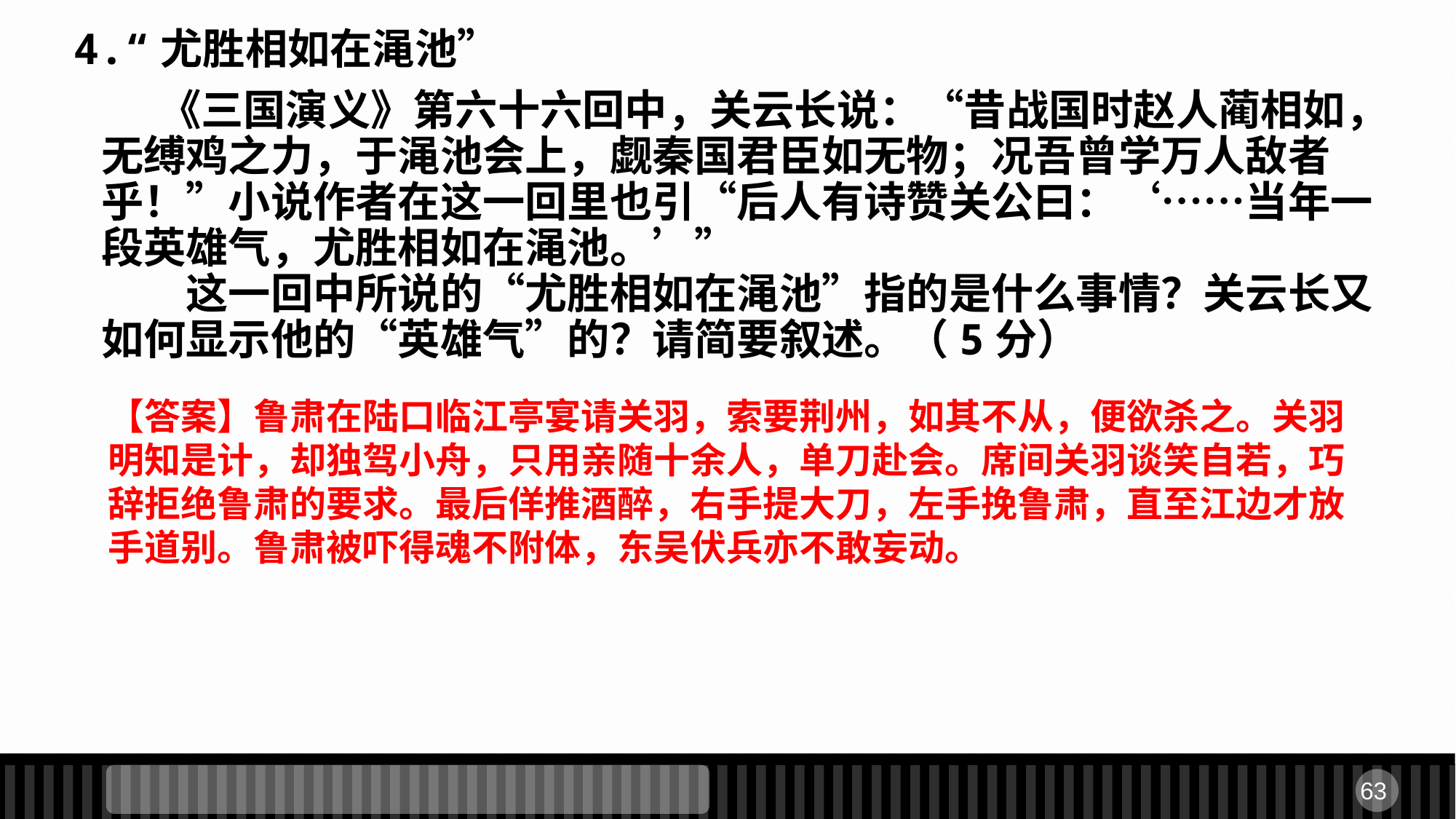

4.“尤胜相如在渑池”
　　《三国演义》第六十六回中，关云长说：“昔战国时赵人蔺相如，无缚鸡之力，于渑池会上，觑秦国君臣如无物；况吾曾学万人敌者乎！”小说作者在这一回里也引“后人有诗赞关公曰：‘……当年一段英雄气，尤胜相如在渑池。’”
　　这一回中所说的“尤胜相如在渑池”指的是什么事情？关云长又如何显示他的“英雄气”的？请简要叙述。（5分）

【答案】鲁肃在陆口临江亭宴请关羽，索要荆州，如其不从，便欲杀之。关羽明知是计，却独驾小舟，只用亲随十余人，单刀赴会。席间关羽谈笑自若，巧辞拒绝鲁肃的要求。最后佯推酒醉，右手提大刀，左手挽鲁肃，直至江边才放手道别。鲁肃被吓得魂不附体，东吴伏兵亦不敢妄动。